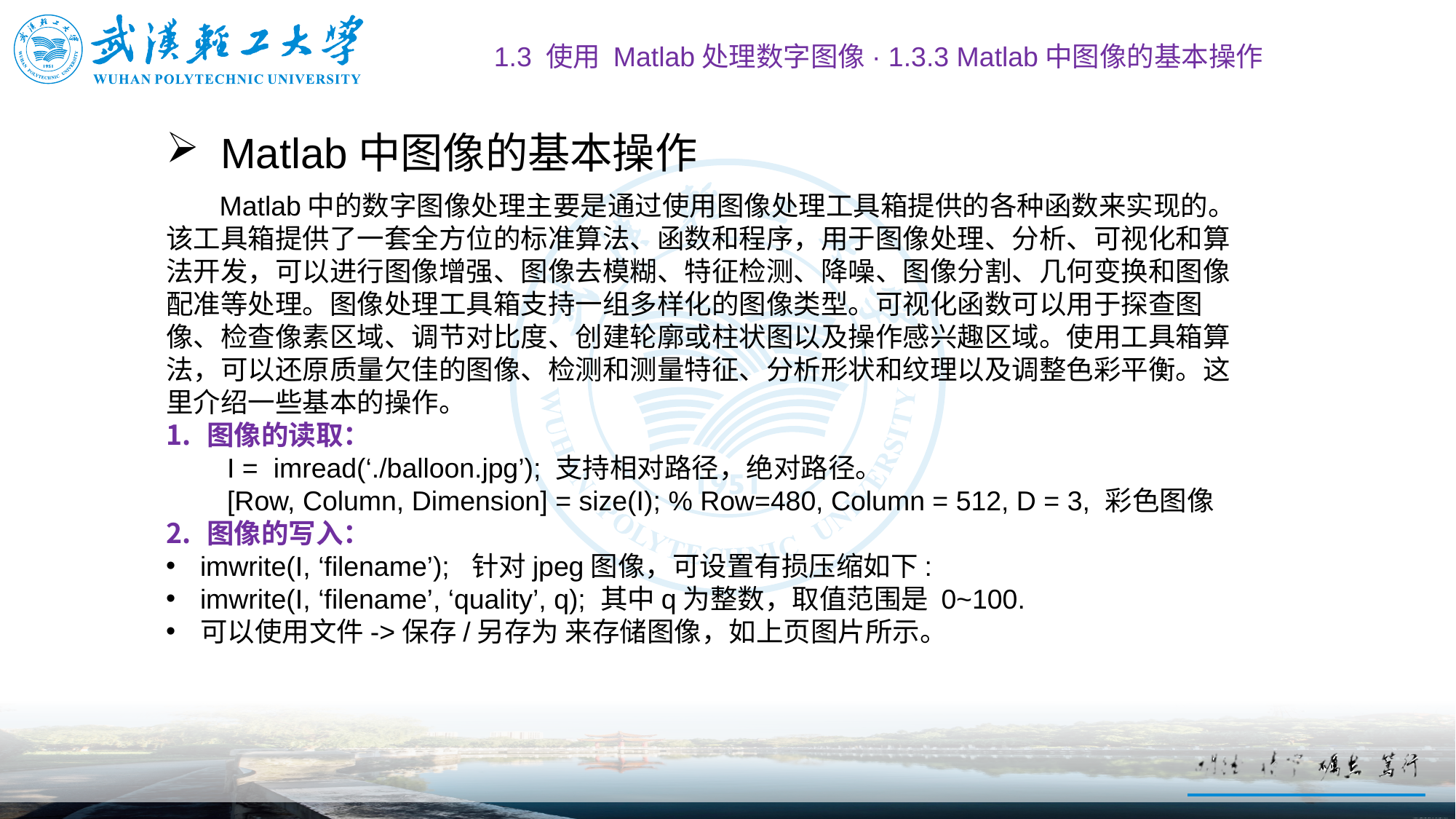

1.3 使用 Matlab处理数字图像· 1.3.3 Matlab中图像的基本操作
# Matlab中图像的基本操作
       Matlab中的数字图像处理主要是通过使用图像处理工具箱提供的各种函数来实现的。该工具箱提供了一套全方位的标准算法、函数和程序，用于图像处理、分析、可视化和算法开发，可以进行图像增强、图像去模糊、特征检测、降噪、图像分割、几何变换和图像配准等处理。图像处理工具箱支持一组多样化的图像类型。可视化函数可以用于探查图像、检查像素区域、调节对比度、创建轮廓或柱状图以及操作感兴趣区域。使用工具箱算法，可以还原质量欠佳的图像、检测和测量特征、分析形状和纹理以及调整色彩平衡。这里介绍一些基本的操作。
图像的读取：
        I =  imread(‘./balloon.jpg’); 支持相对路径，绝对路径。
        [Row, Column, Dimension] = size(I); % Row=480, Column = 512, D = 3, 彩色图像
图像的写入：
imwrite(I, ‘filename’);  针对jpeg图像，可设置有损压缩如下:
imwrite(I, ‘filename’, ‘quality’, q); 其中q为整数，取值范围是 0~100.
可以使用文件->保存/另存为 来存储图像，如上页图片所示。